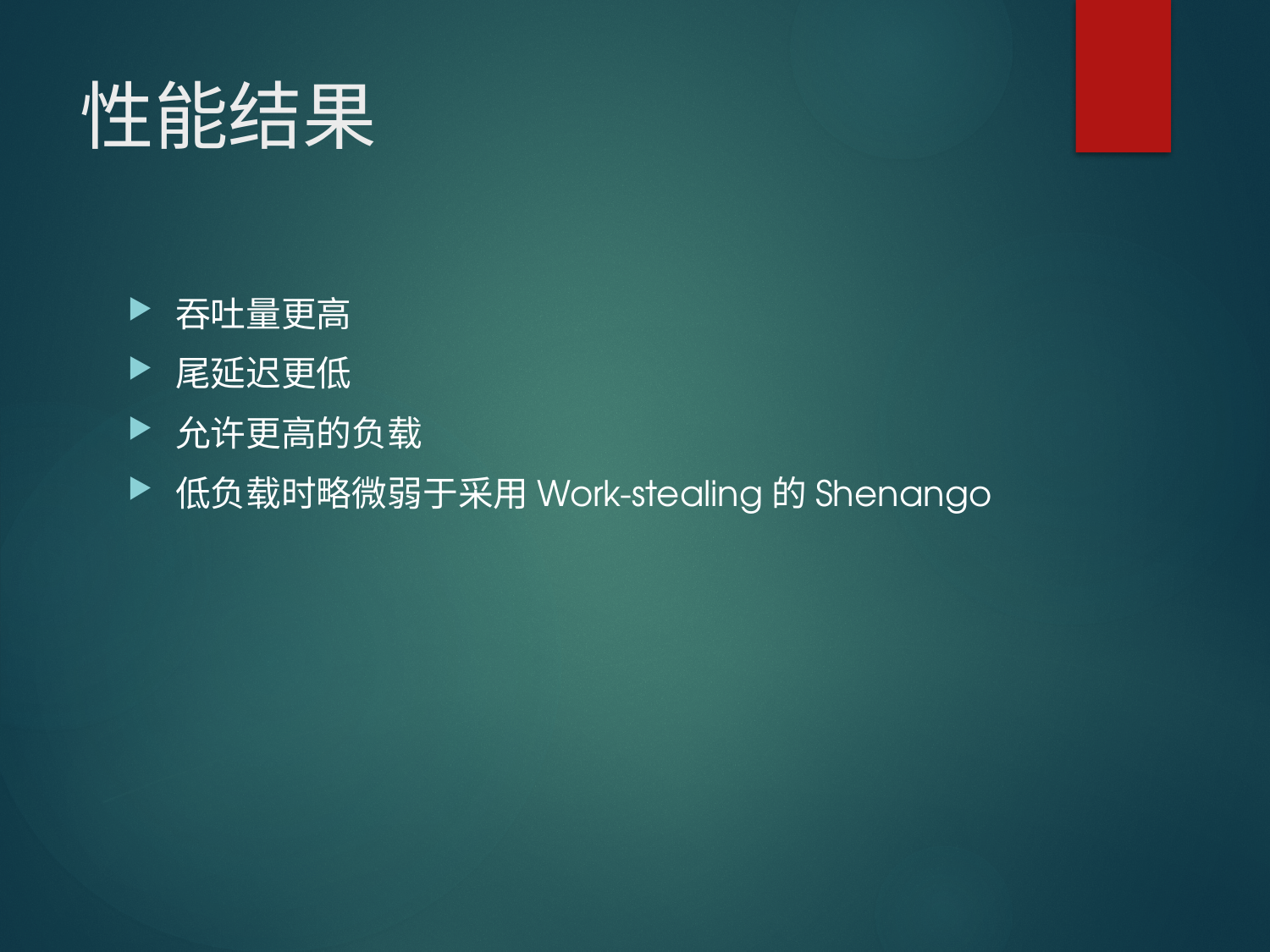

# 性能结果
吞吐量更高
尾延迟更低
允许更高的负载
低负载时略微弱于采用Work-stealing的Shenango